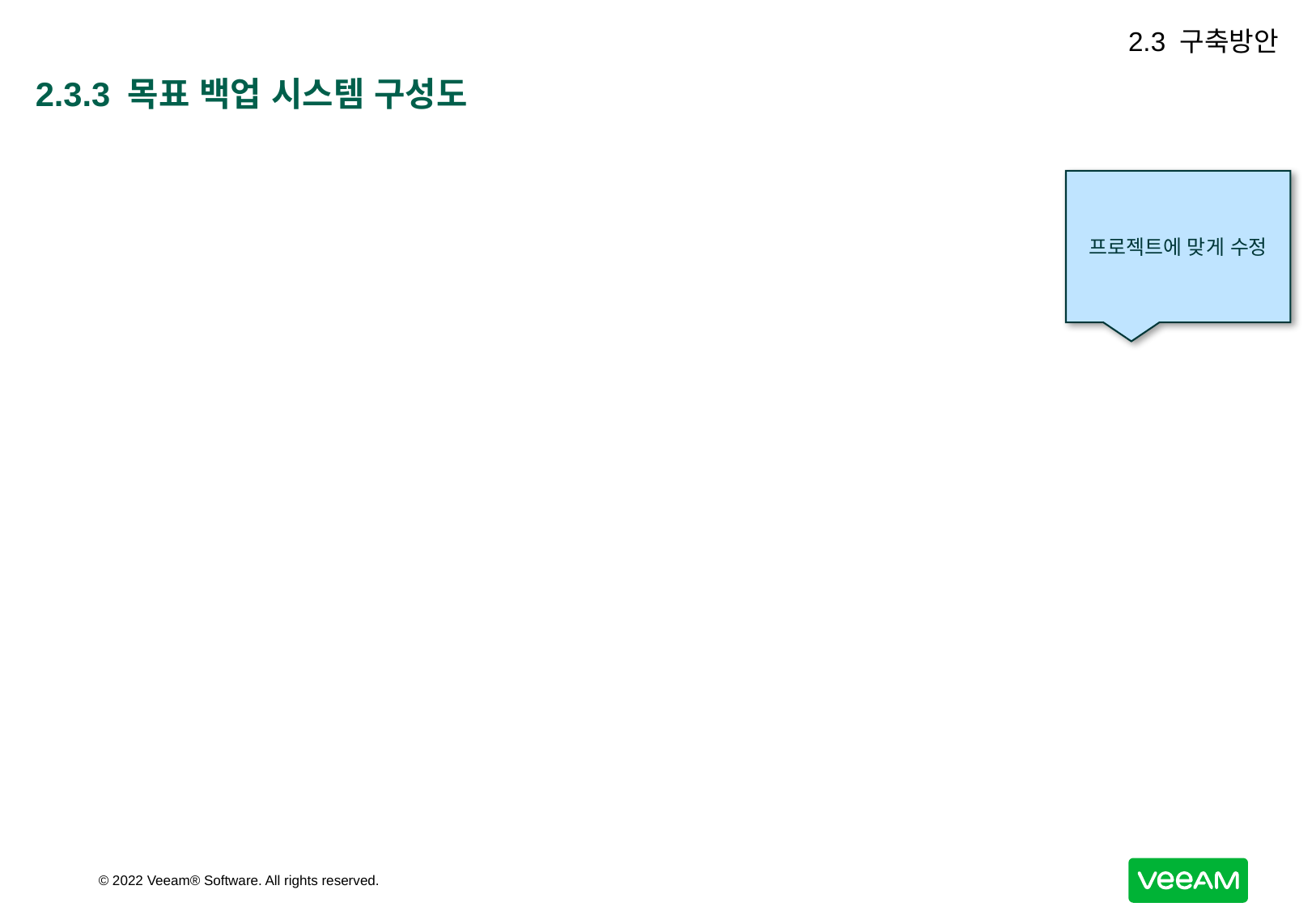

2.3 구축방안
# 2.3.3 목표 백업 시스템 구성도
프로젝트에 맞게 수정